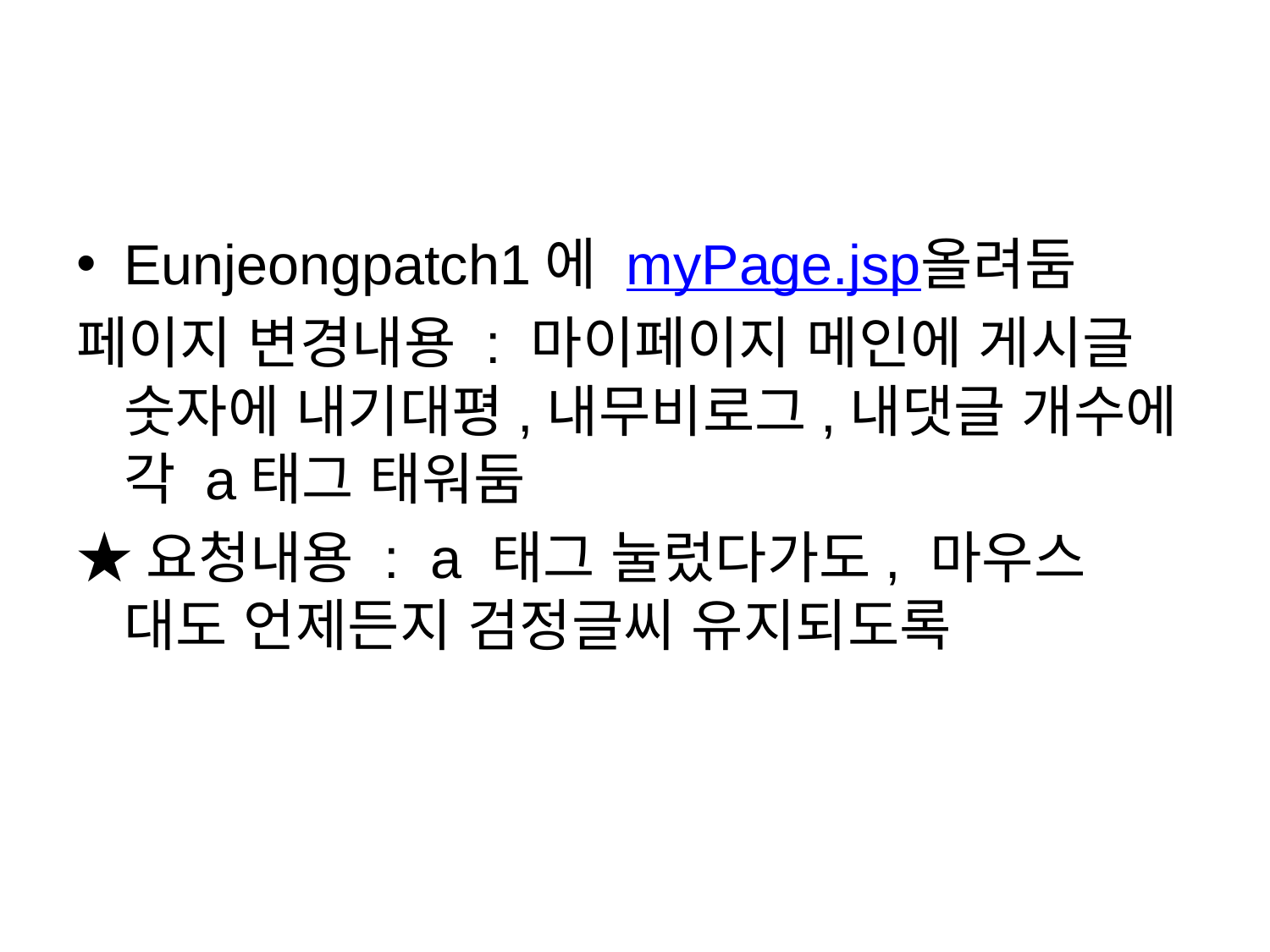

#
Eunjeongpatch1에 myPage.jsp올려둠
페이지 변경내용 : 마이페이지 메인에 게시글 숫자에 내기대평,내무비로그,내댓글 개수에 각 a태그 태워둠
★요청내용 :  a 태그 눌렀다가도, 마우스 대도 언제든지 검정글씨 유지되도록